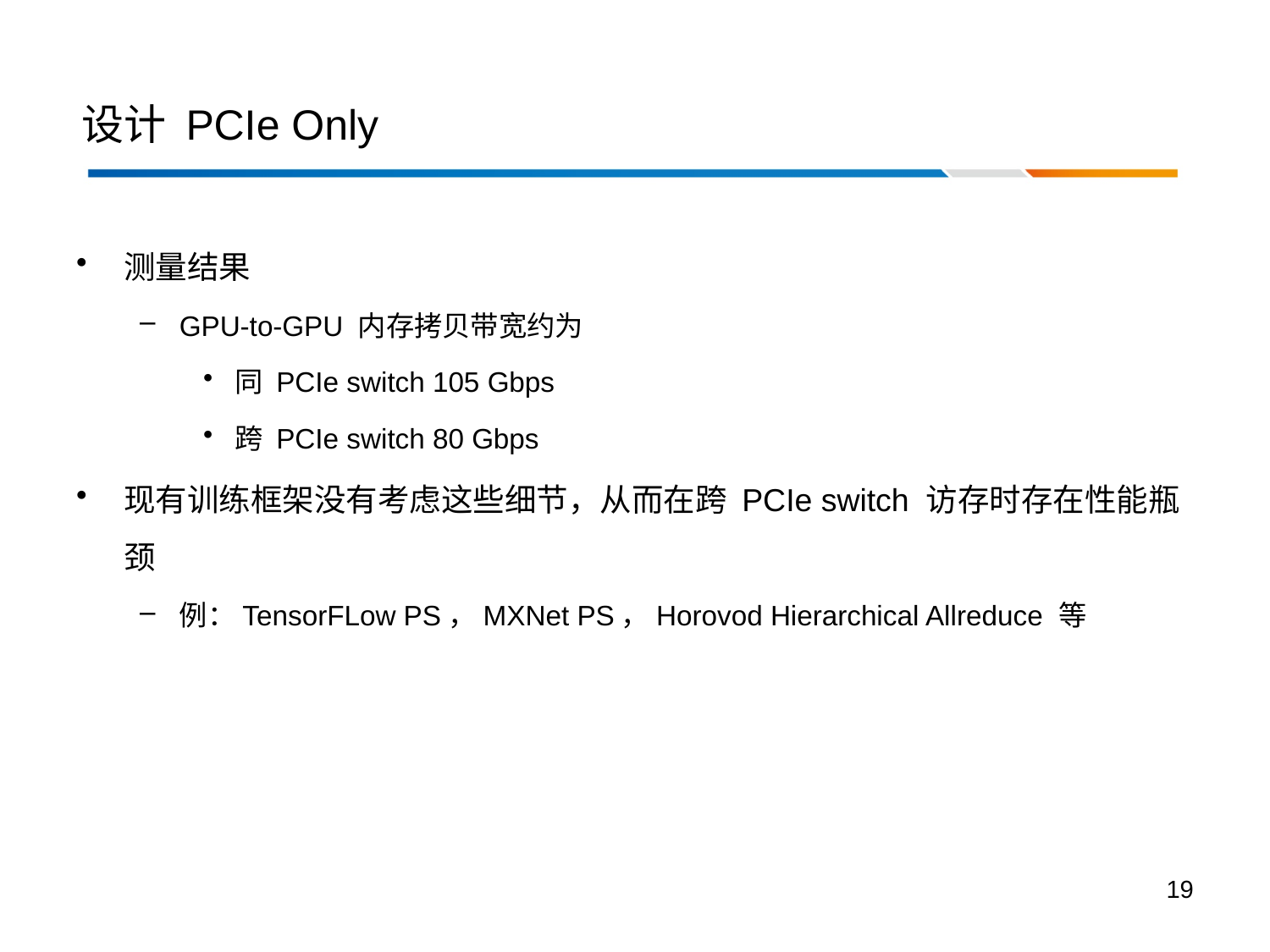

# 设计 PCIe Only
测量结果
GPU-to-GPU 内存拷贝带宽约为
同 PCIe switch 105 Gbps
跨 PCIe switch 80 Gbps
现有训练框架没有考虑这些细节，从而在跨 PCIe switch 访存时存在性能瓶颈
例：TensorFLow PS，MXNet PS，Horovod Hierarchical Allreduce 等
19